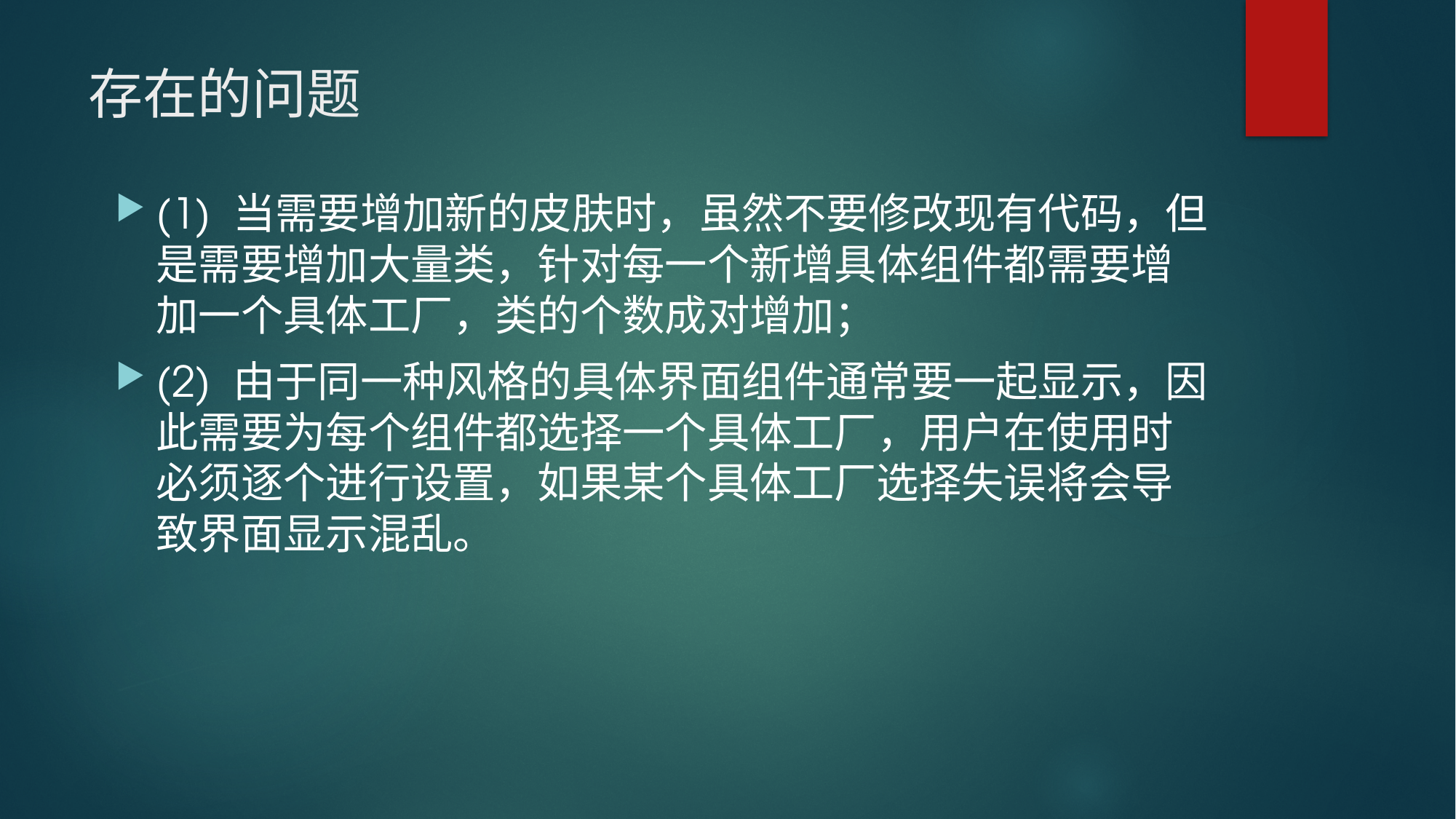

# 存在的问题
(1) 当需要增加新的皮肤时，虽然不要修改现有代码，但是需要增加大量类，针对每一个新增具体组件都需要增加一个具体工厂，类的个数成对增加；
(2) 由于同一种风格的具体界面组件通常要一起显示，因此需要为每个组件都选择一个具体工厂，用户在使用时必须逐个进行设置，如果某个具体工厂选择失误将会导致界面显示混乱。